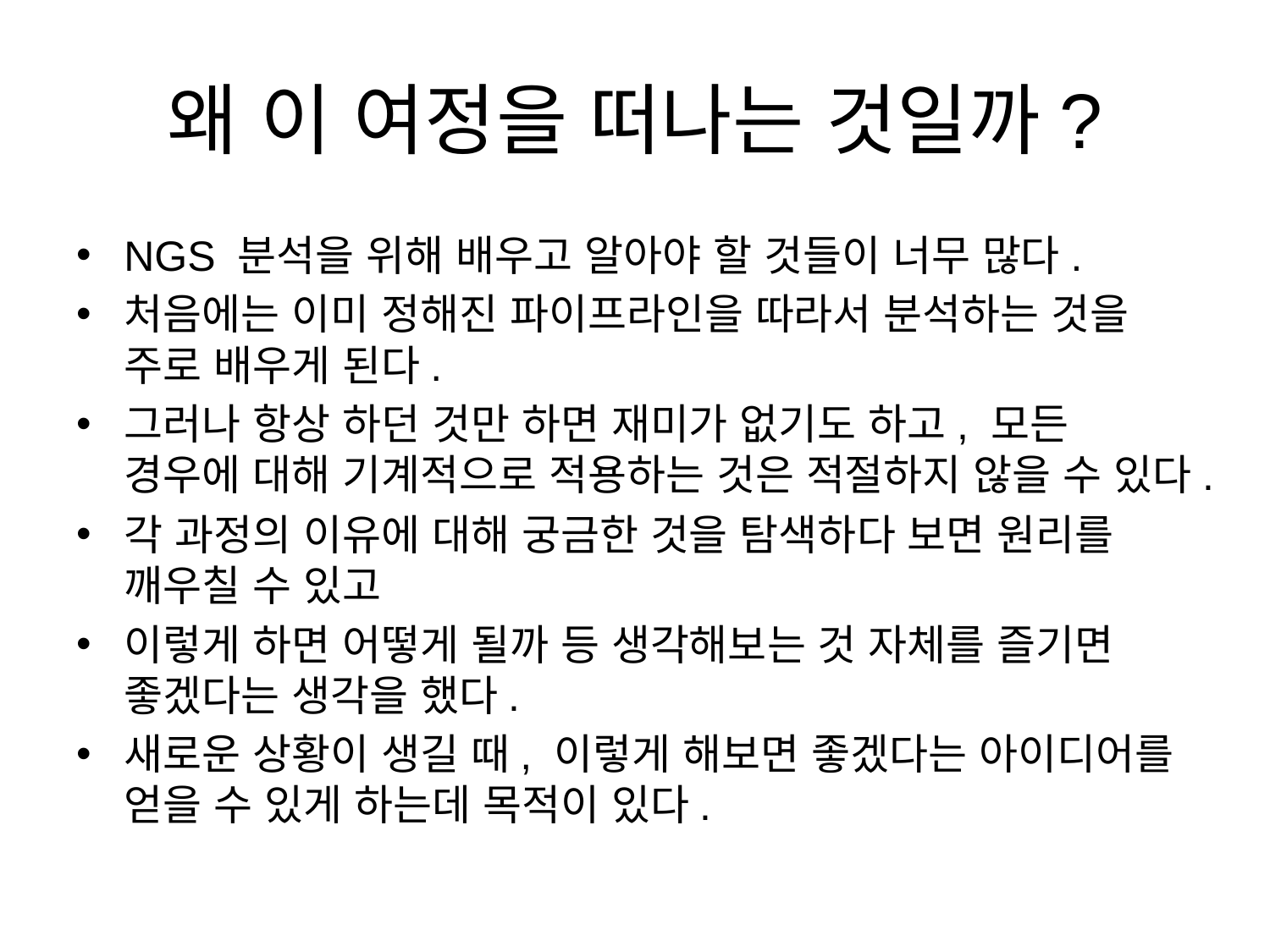

# 왜 이 여정을 떠나는 것일까?
NGS 분석을 위해 배우고 알아야 할 것들이 너무 많다.
처음에는 이미 정해진 파이프라인을 따라서 분석하는 것을 주로 배우게 된다.
그러나 항상 하던 것만 하면 재미가 없기도 하고, 모든 경우에 대해 기계적으로 적용하는 것은 적절하지 않을 수 있다.
각 과정의 이유에 대해 궁금한 것을 탐색하다 보면 원리를 깨우칠 수 있고
이렇게 하면 어떻게 될까 등 생각해보는 것 자체를 즐기면 좋겠다는 생각을 했다.
새로운 상황이 생길 때, 이렇게 해보면 좋겠다는 아이디어를 얻을 수 있게 하는데 목적이 있다.